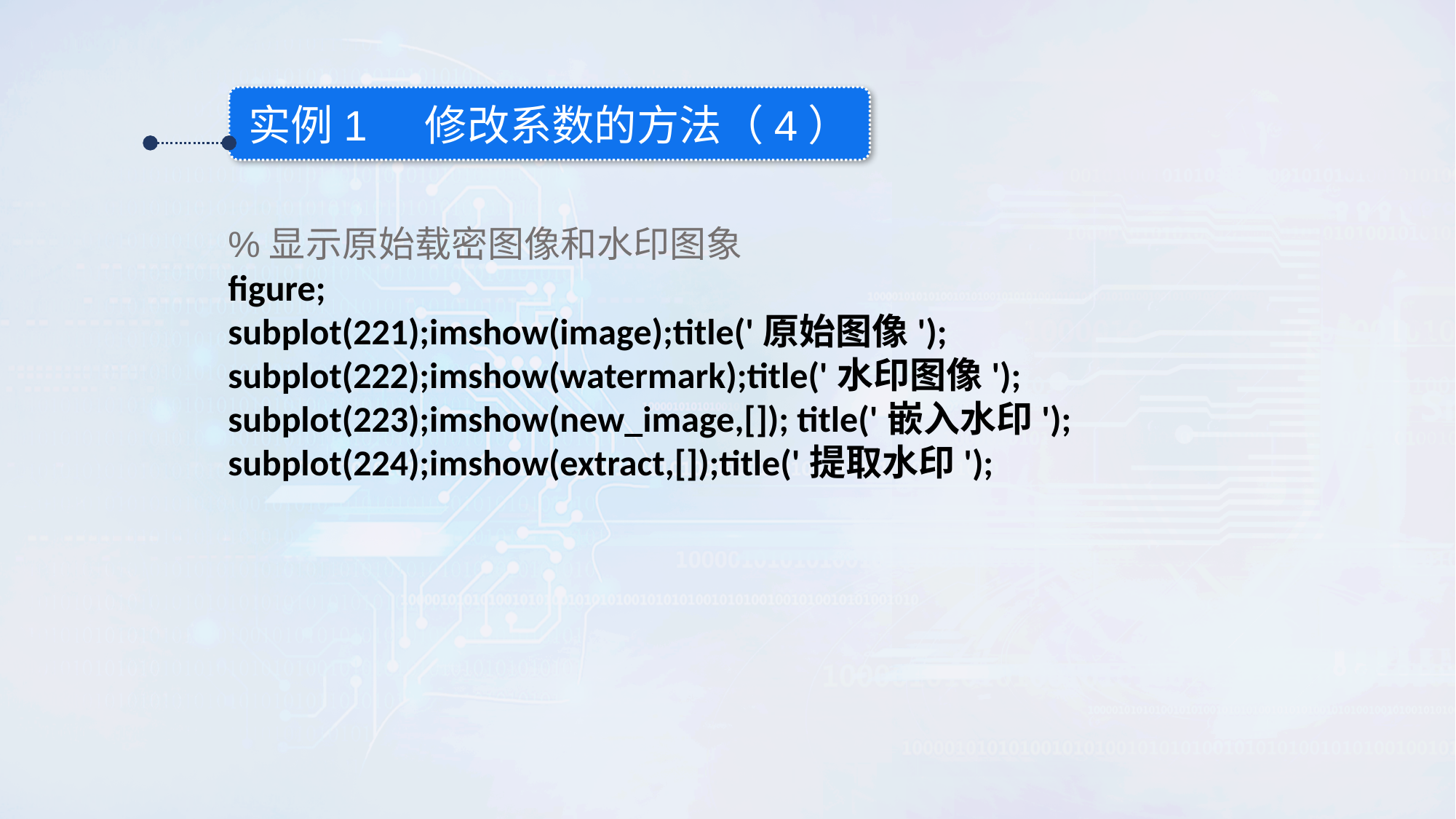

实例1    修改系数的方法（4）
%显示原始载密图像和水印图象
figure;
subplot(221);imshow(image);title('原始图像');
subplot(222);imshow(watermark);title('水印图像');
subplot(223);imshow(new_image,[]); title('嵌入水印');
subplot(224);imshow(extract,[]);title('提取水印');